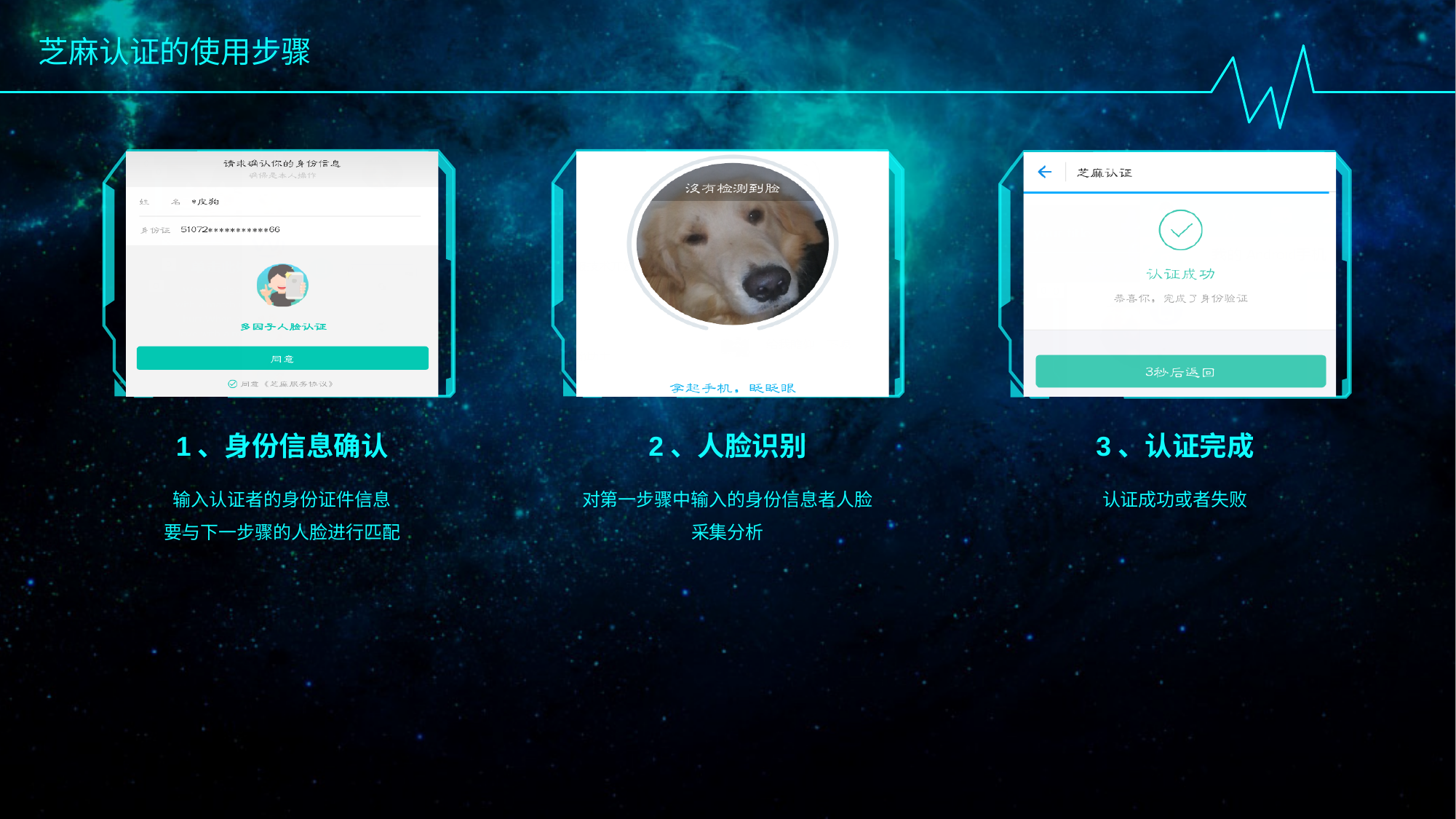

芝麻认证的使用步骤

1、身份信息确认
2、人脸识别
3、认证完成
输入认证者的身份证件信息
要与下一步骤的人脸进行匹配
对第一步骤中输入的身份信息者人脸采集分析
认证成功或者失败